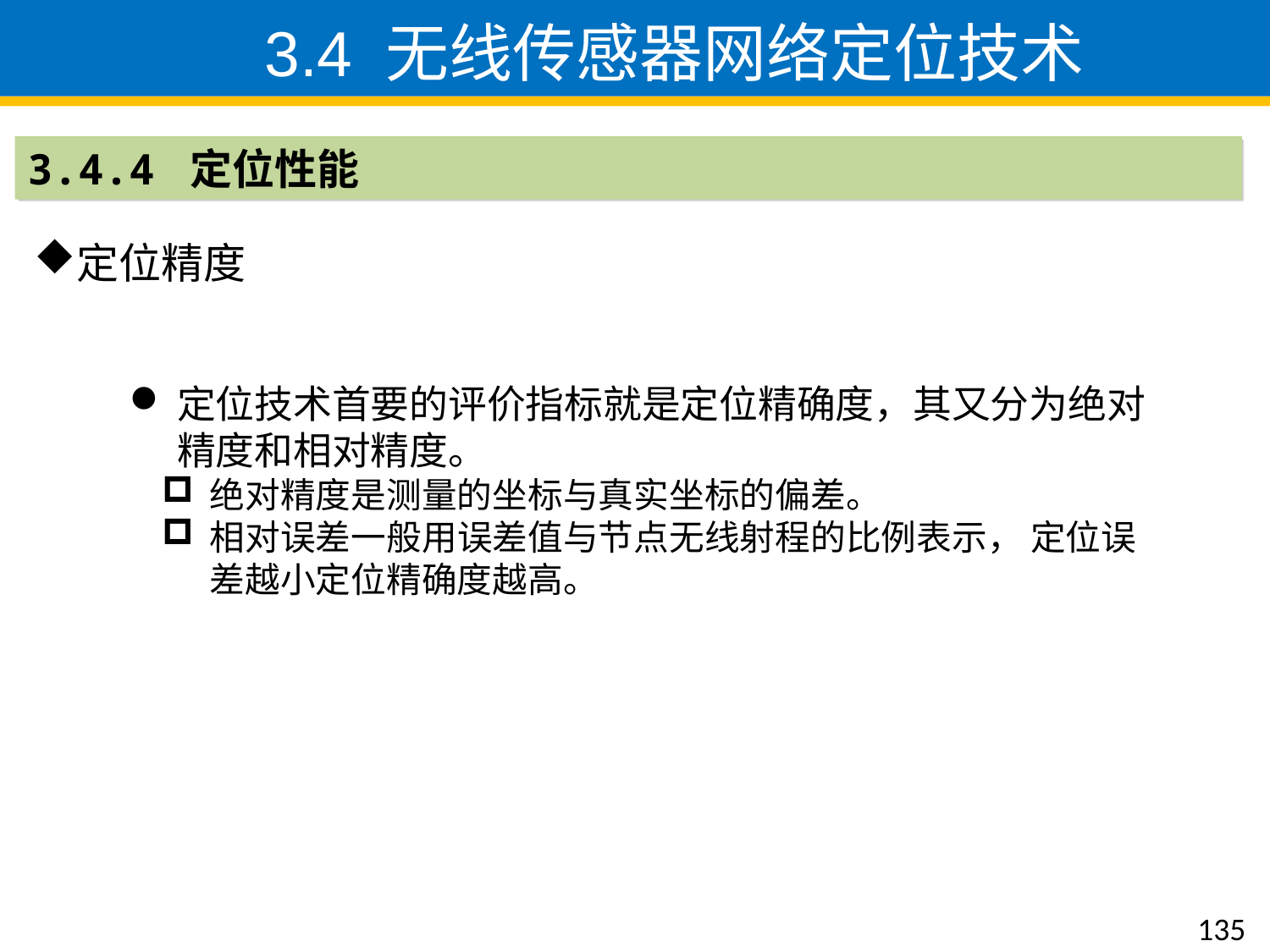

3.4 无线传感器网络定位技术

3.4.4 定位性能
定位精度
定位技术首要的评价指标就是定位精确度，其又分为绝对精度和相对精度。
绝对精度是测量的坐标与真实坐标的偏差。
相对误差一般用误差值与节点无线射程的比例表示， 定位误差越小定位精确度越高。
135